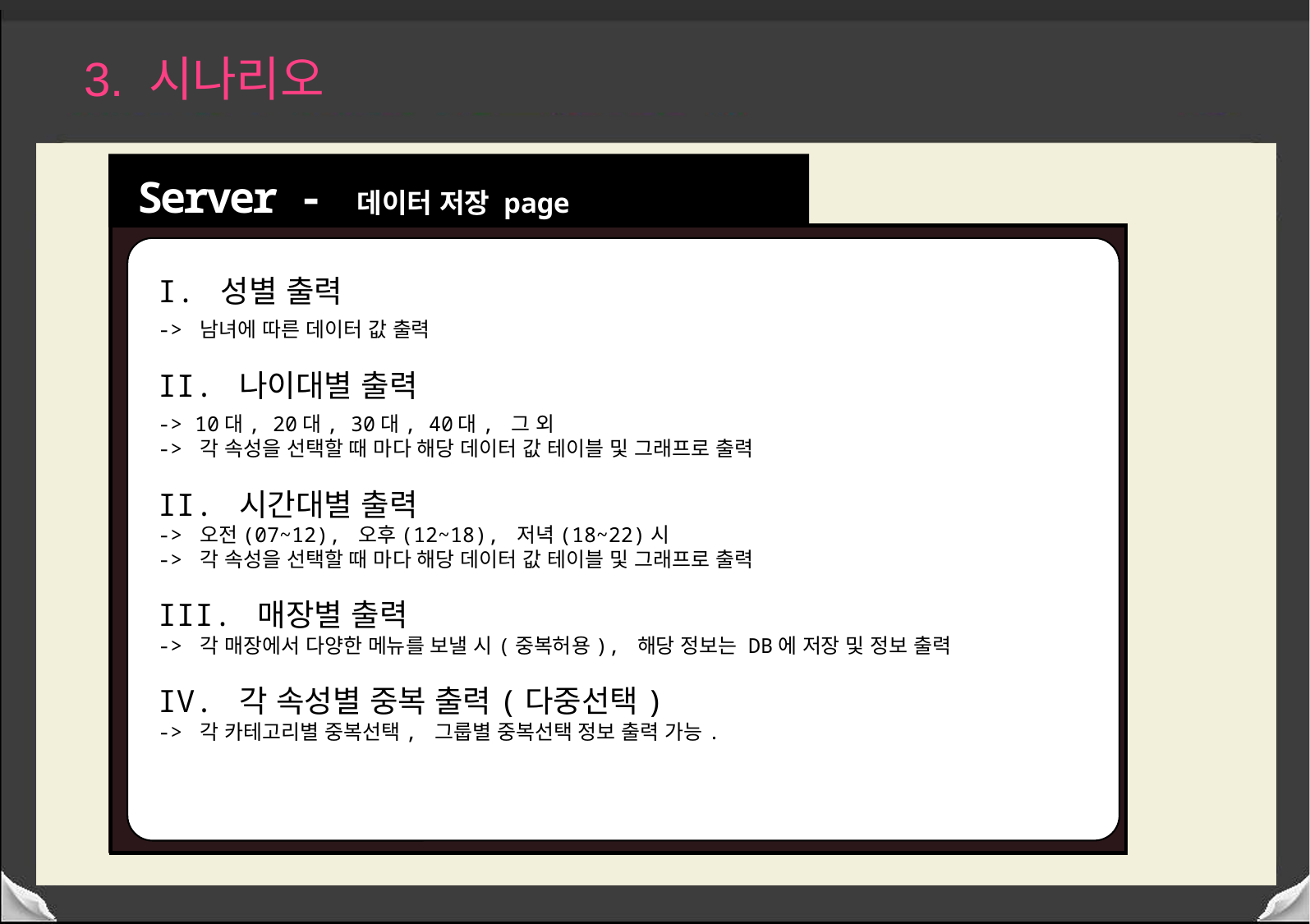

3. 시나리오
Server - 데이터 저장 page

I. 성별 출력

-> 남녀에 따른 데이터 값 출력

II. 나이대별 출력

-> 10대, 20대, 30대, 40대, 그 외
-> 각 속성을 선택할 때 마다 해당 데이터 값 테이블 및 그래프로 출력

II. 시간대별 출력
-> 오전(07~12), 오후(12~18), 저녁(18~22)시
-> 각 속성을 선택할 때 마다 해당 데이터 값 테이블 및 그래프로 출력

III. 매장별 출력
-> 각 매장에서 다양한 메뉴를 보낼 시(중복허용), 해당 정보는 DB에 저장 및 정보 출력

IV. 각 속성별 중복 출력(다중선택)
-> 각 카테고리별 중복선택, 그룹별 중복선택 정보 출력 가능.

Server